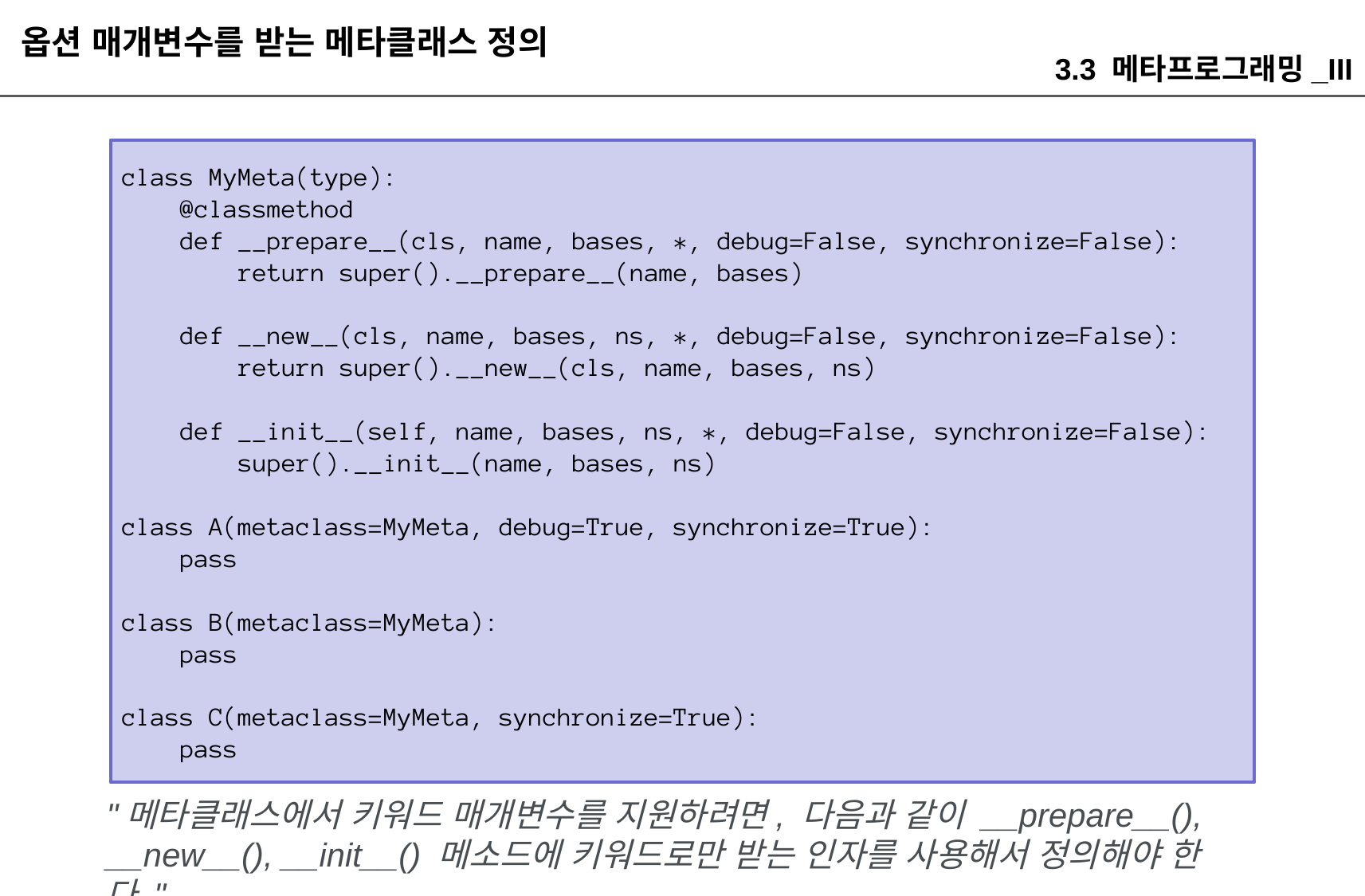

옵션 매개변수를 받는 메타클래스 정의
3.3 메타프로그래밍_III
class MyMeta(type):
    @classmethod
    def __prepare__(cls, name, bases, *, debug=False, synchronize=False):
        return super().__prepare__(name, bases)

    def __new__(cls, name, bases, ns, *, debug=False, synchronize=False):
        return super().__new__(cls, name, bases, ns)

    def __init__(self, name, bases, ns, *, debug=False, synchronize=False):
        super().__init__(name, bases, ns)

class A(metaclass=MyMeta, debug=True, synchronize=True):
    pass

class B(metaclass=MyMeta):
    pass

class C(metaclass=MyMeta, synchronize=True):
    pass
"메타클래스에서 키워드 매개변수를 지원하려면, 다음과 같이 __prepare__(), __new__(), __init__() 메소드에 키워드로만 받는 인자를 사용해서 정의해야 한다."